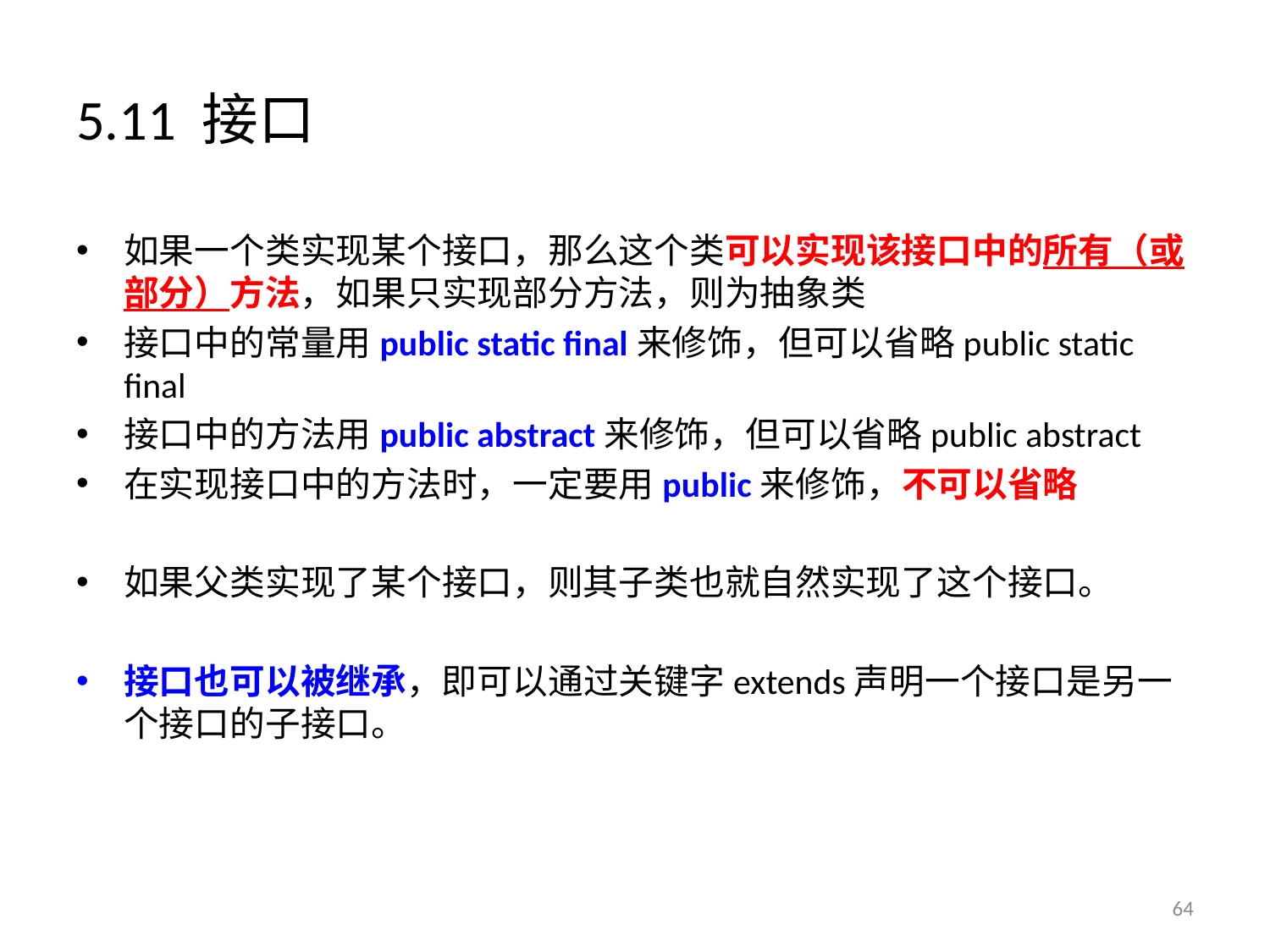

# 5.11 接口
如果一个类实现某个接口，那么这个类可以实现该接口中的所有（或部分）方法，如果只实现部分方法，则为抽象类
接口中的常量用public static final来修饰，但可以省略public static final
接口中的方法用public abstract来修饰，但可以省略public abstract
在实现接口中的方法时，一定要用public来修饰，不可以省略

如果父类实现了某个接口，则其子类也就自然实现了这个接口。

接口也可以被继承，即可以通过关键字extends声明一个接口是另一个接口的子接口。
64